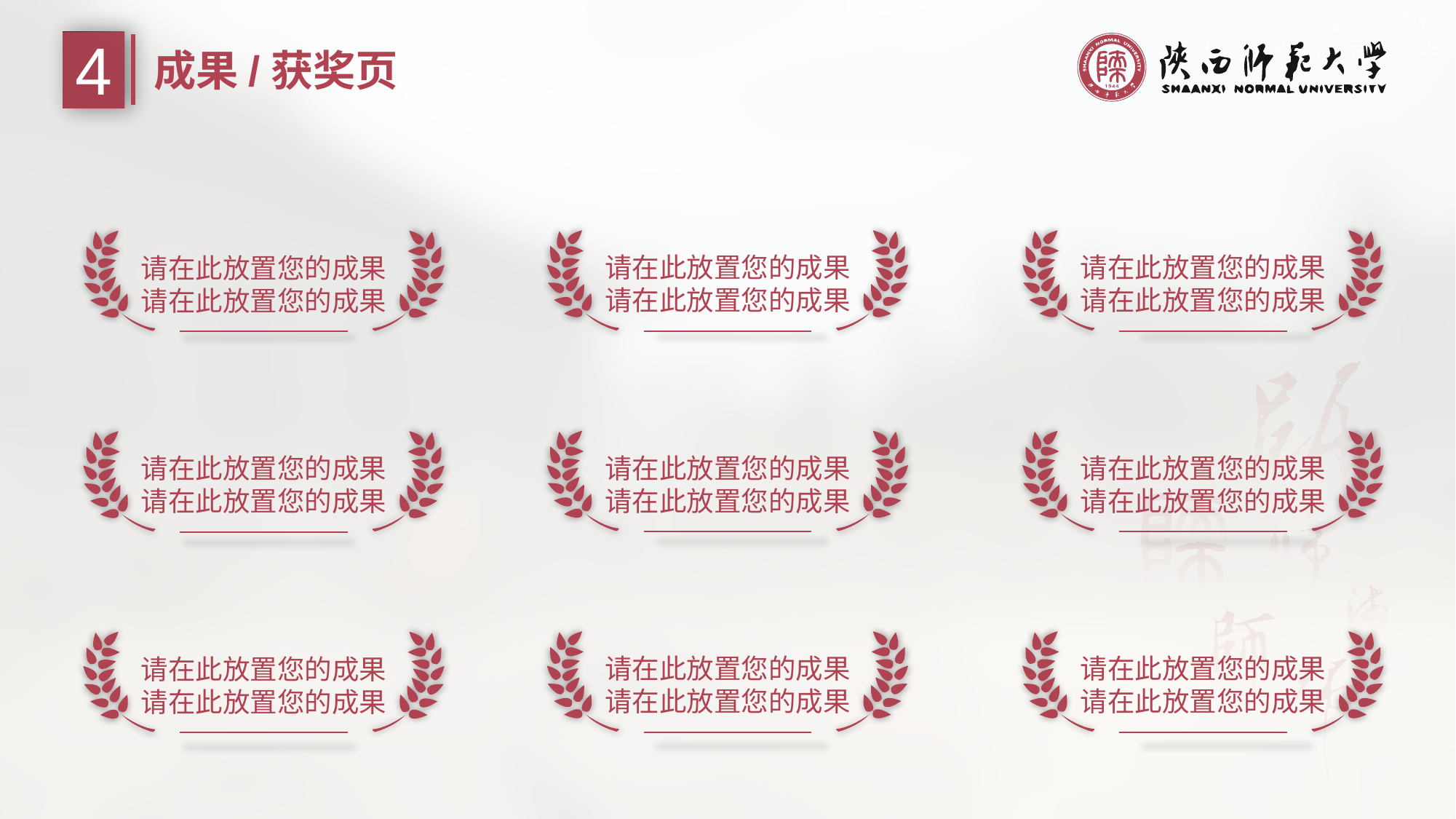

4
成果/获奖页

请在此放置您的成果
请在此放置您的成果

请在此放置您的成果
请在此放置您的成果

请在此放置您的成果
请在此放置您的成果

请在此放置您的成果
请在此放置您的成果

请在此放置您的成果
请在此放置您的成果

请在此放置您的成果
请在此放置您的成果

请在此放置您的成果
请在此放置您的成果

请在此放置您的成果
请在此放置您的成果

请在此放置您的成果
请在此放置您的成果